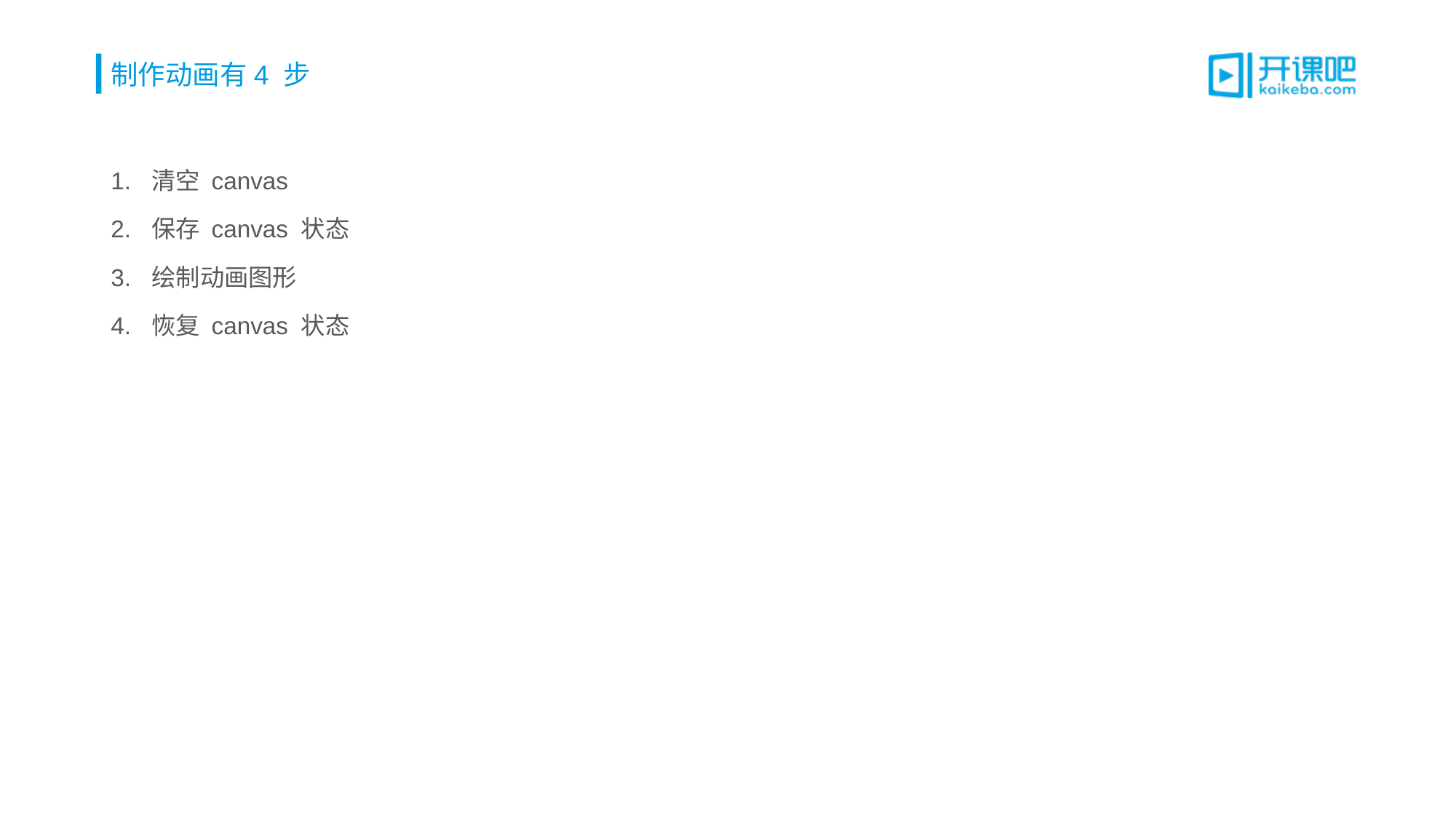

# 制作动画有4 步
清空 canvas
保存 canvas 状态
绘制动画图形
恢复 canvas 状态